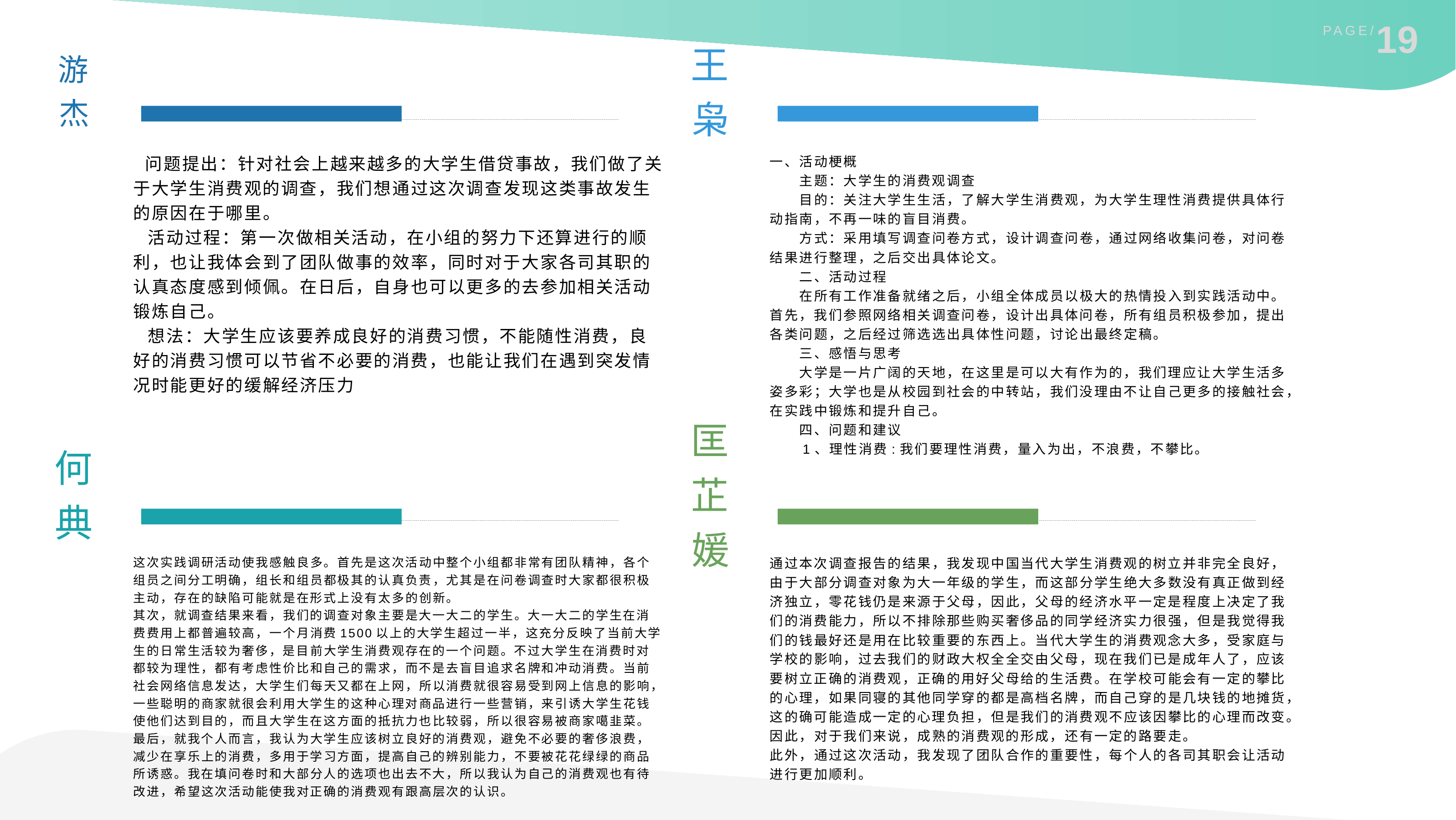

游杰
王枭

  问题提出：针对社会上越来越多的大学生借贷事故，我们做了关于大学生消费观的调查，我们想通过这次调查发现这类事故发生的原因在于哪里。
  活动过程：第一次做相关活动，在小组的努力下还算进行的顺利，也让我体会到了团队做事的效率，同时对于大家各司其职的认真态度感到倾佩。在日后，自身也可以更多的去参加相关活动锻炼自己。
  想法：大学生应该要养成良好的消费习惯，不能随性消费，良好的消费习惯可以节省不必要的消费，也能让我们在遇到突发情况时能更好的缓解经济压力
一、活动梗概
　　主题：大学生的消费观调查
　　目的：关注大学生生活，了解大学生消费观，为大学生理性消费提供具体行动指南，不再一味的盲目消费。
　　方式：采用填写调查问卷方式，设计调查问卷，通过网络收集问卷，对问卷结果进行整理，之后交出具体论文。
　　二、活动过程
　　在所有工作准备就绪之后，小组全体成员以极大的热情投入到实践活动中。首先，我们参照网络相关调查问卷，设计出具体问卷，所有组员积极参加，提出各类问题，之后经过筛选选出具体性问题，讨论出最终定稿。
　　三、感悟与思考
　　大学是一片广阔的天地，在这里是可以大有作为的，我们理应让大学生活多姿多彩；大学也是从校园到社会的中转站，我们没理由不让自己更多的接触社会，在实践中锻炼和提升自己。
　　四、问题和建议
　　1、理性消费:我们要理性消费，量入为出，不浪费，不攀比。
何典
匡芷媛

这次实践调研活动使我感触良多。首先是这次活动中整个小组都非常有团队精神，各个组员之间分工明确，组长和组员都极其的认真负责，尤其是在问卷调查时大家都很积极主动，存在的缺陷可能就是在形式上没有太多的创新。
其次，就调查结果来看，我们的调查对象主要是大一大二的学生。大一大二的学生在消费费用上都普遍较高，一个月消费1500以上的大学生超过一半，这充分反映了当前大学生的日常生活较为奢侈，是目前大学生消费观存在的一个问题。不过大学生在消费时对都较为理性，都有考虑性价比和自己的需求，而不是去盲目追求名牌和冲动消费。当前社会网络信息发达，大学生们每天又都在上网，所以消费就很容易受到网上信息的影响，一些聪明的商家就很会利用大学生的这种心理对商品进行一些营销，来引诱大学生花钱使他们达到目的，而且大学生在这方面的抵抗力也比较弱，所以很容易被商家噶韭菜。
最后，就我个人而言，我认为大学生应该树立良好的消费观，避免不必要的奢侈浪费，减少在享乐上的消费，多用于学习方面，提高自己的辨别能力，不要被花花绿绿的商品所诱惑。我在填问卷时和大部分人的选项也出去不大，所以我认为自己的消费观也有待改进，希望这次活动能使我对正确的消费观有跟高层次的认识。
通过本次调查报告的结果，我发现中国当代大学生消费观的树立并非完全良好，由于大部分调查对象为大一年级的学生，而这部分学生绝大多数没有真正做到经济独立，零花钱仍是来源于父母，因此，父母的经济水平一定是程度上决定了我们的消费能力，所以不排除那些购买奢侈品的同学经济实力很强，但是我觉得我们的钱最好还是用在比较重要的东西上。当代大学生的消费观念大多，受家庭与学校的影响，过去我们的财政大权全全交由父母，现在我们已是成年人了，应该要树立正确的消费观，正确的用好父母给的生活费。在学校可能会有一定的攀比的心理，如果同寝的其他同学穿的都是高档名牌，而自己穿的是几块钱的地摊货，这的确可能造成一定的心理负担，但是我们的消费观不应该因攀比的心理而改变。因此，对于我们来说，成熟的消费观的形成，还有一定的路要走。
此外，通过这次活动，我发现了团队合作的重要性，每个人的各司其职会让活动进行更加顺利。